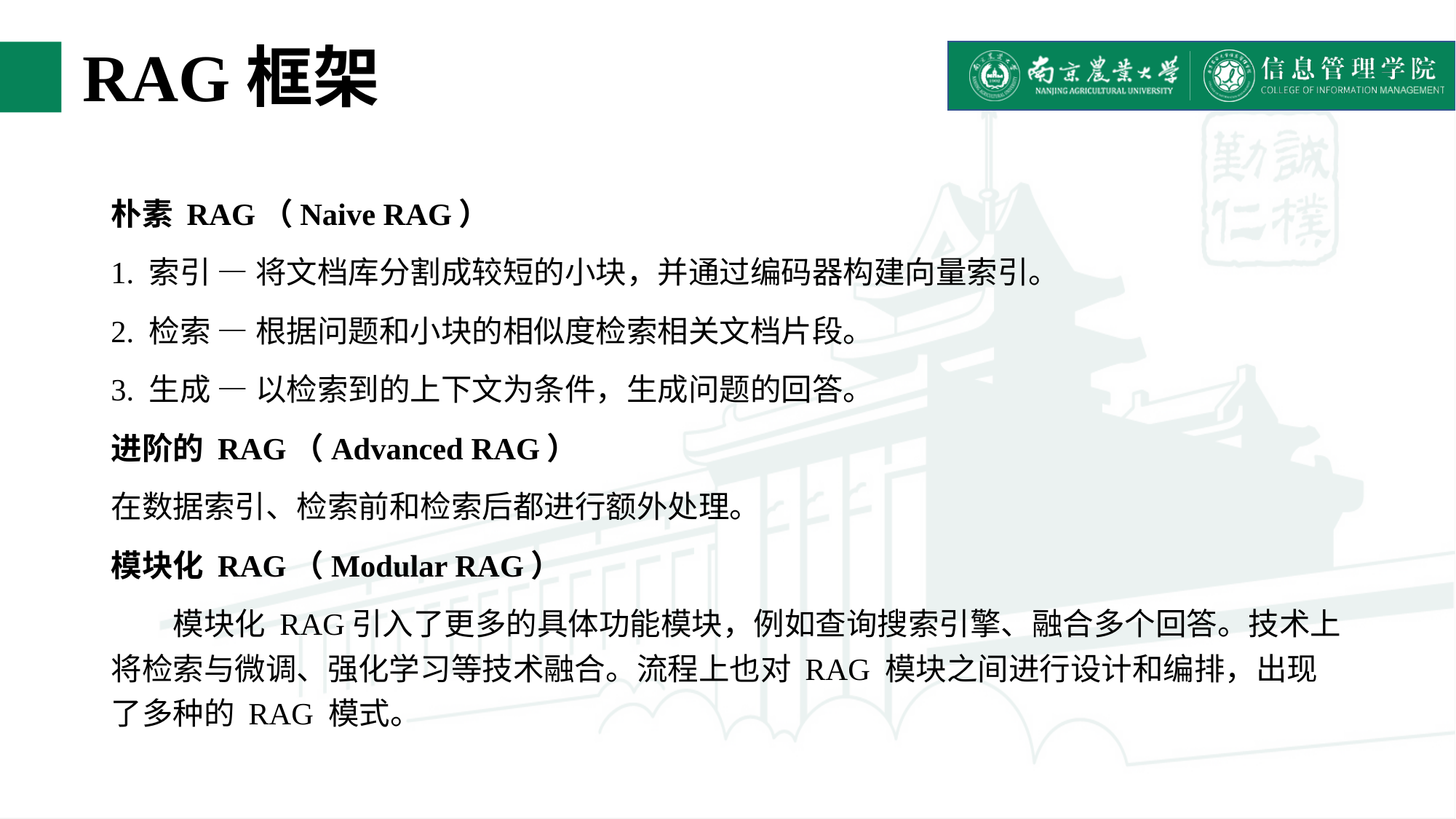

# RAG框架
朴素 RAG（Naive RAG）
1. 索引 — 将文档库分割成较短的小块，并通过编码器构建向量索引。
2. 检索 — 根据问题和小块的相似度检索相关文档片段。
3. 生成 — 以检索到的上下文为条件，生成问题的回答。
进阶的 RAG（Advanced RAG）
在数据索引、检索前和检索后都进行额外处理。
模块化 RAG（Modular RAG）
        模块化 RAG引入了更多的具体功能模块，例如查询搜索引擎、融合多个回答。技术上将检索与微调、强化学习等技术融合。流程上也对 RAG 模块之间进行设计和编排，出现了多种的 RAG 模式。